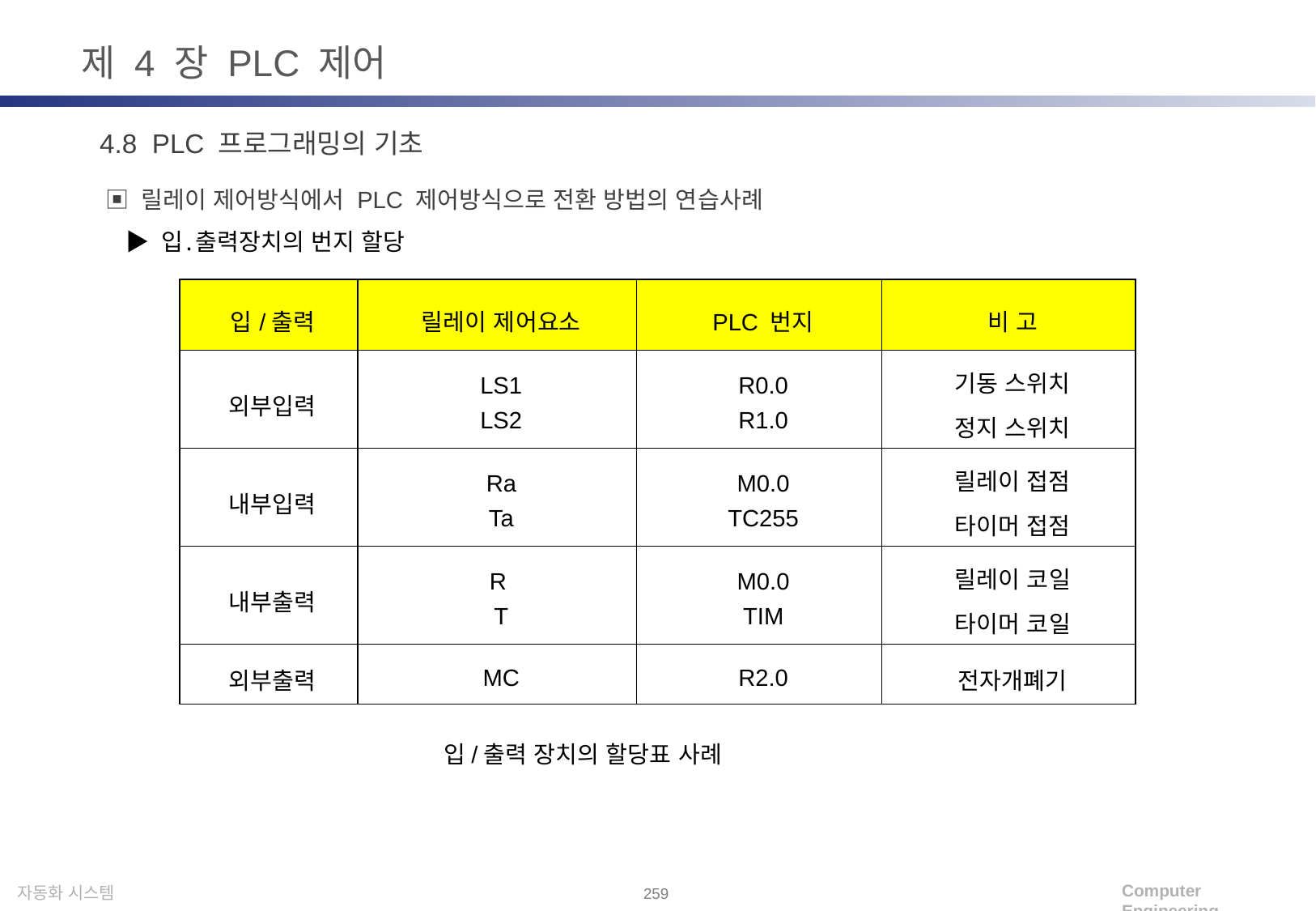

제 4 장 PLC 제어
4.8  PLC 프로그래밍의 기초
▣ 릴레이 제어방식에서 PLC 제어방식으로 전환 방법의 연습사례
   ▶ 입․출력장치의 번지 할당

                             입/출력 장치의 할당표 사례
| 입/출력 | 릴레이 제어요소 | PLC 번지 | 비 고 |
| --- | --- | --- | --- |
| 외부입력 | LS1 LS2 | R0.0 R1.0 | 기동 스위치 정지 스위치 |
| 내부입력 | Ra Ta | M0.0 TC255 | 릴레이 접점 타이머 접점 |
| 내부출력 | R T | M0.0 TIM | 릴레이 코일 타이머 코일 |
| 외부출력 | MC | R2.0 | 전자개폐기 |